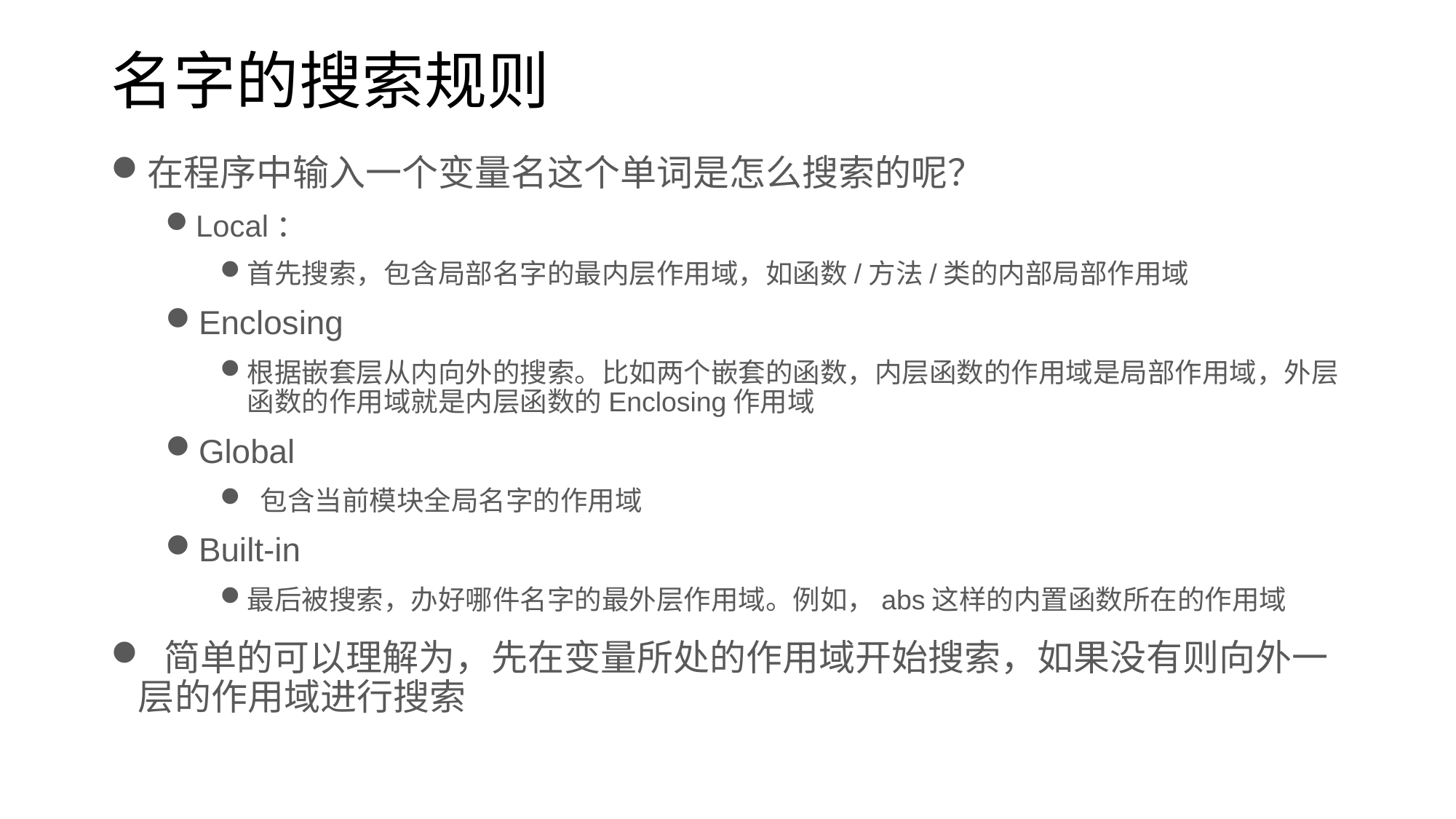

# 名字的搜索规则
在程序中输入一个变量名这个单词是怎么搜索的呢？
Local：
首先搜索，包含局部名字的最内层作用域，如函数/方法/类的内部局部作用域
Enclosing
根据嵌套层从内向外的搜索。比如两个嵌套的函数，内层函数的作用域是局部作用域，外层函数的作用域就是内层函数的Enclosing作用域
Global
 包含当前模块全局名字的作用域
Built-in
最后被搜索，办好哪件名字的最外层作用域。例如，abs这样的内置函数所在的作用域
 简单的可以理解为，先在变量所处的作用域开始搜索，如果没有则向外一层的作用域进行搜索